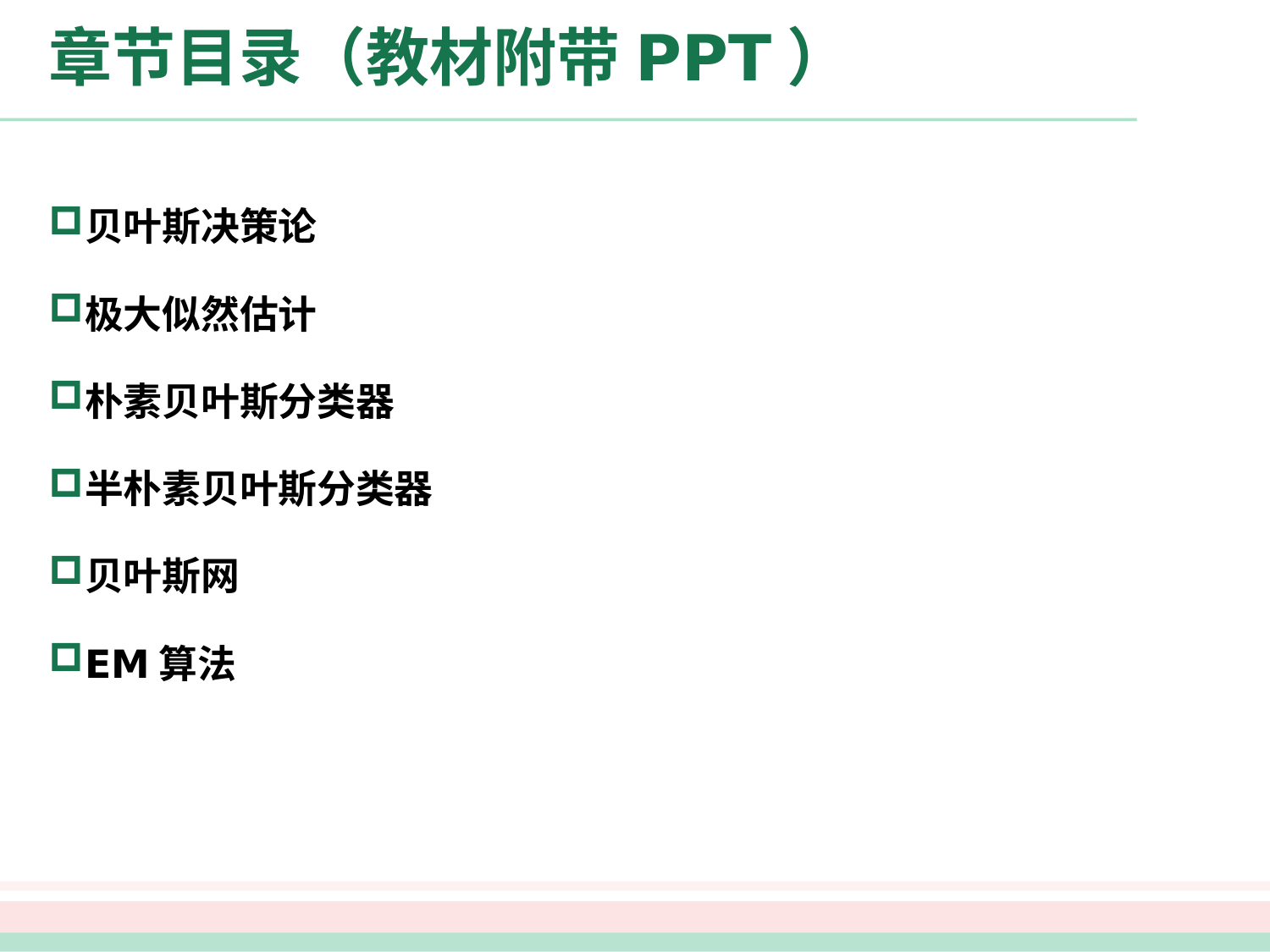

# 章节目录（教材附带PPT）
贝叶斯决策论
极大似然估计
朴素贝叶斯分类器
半朴素贝叶斯分类器
贝叶斯网
EM算法